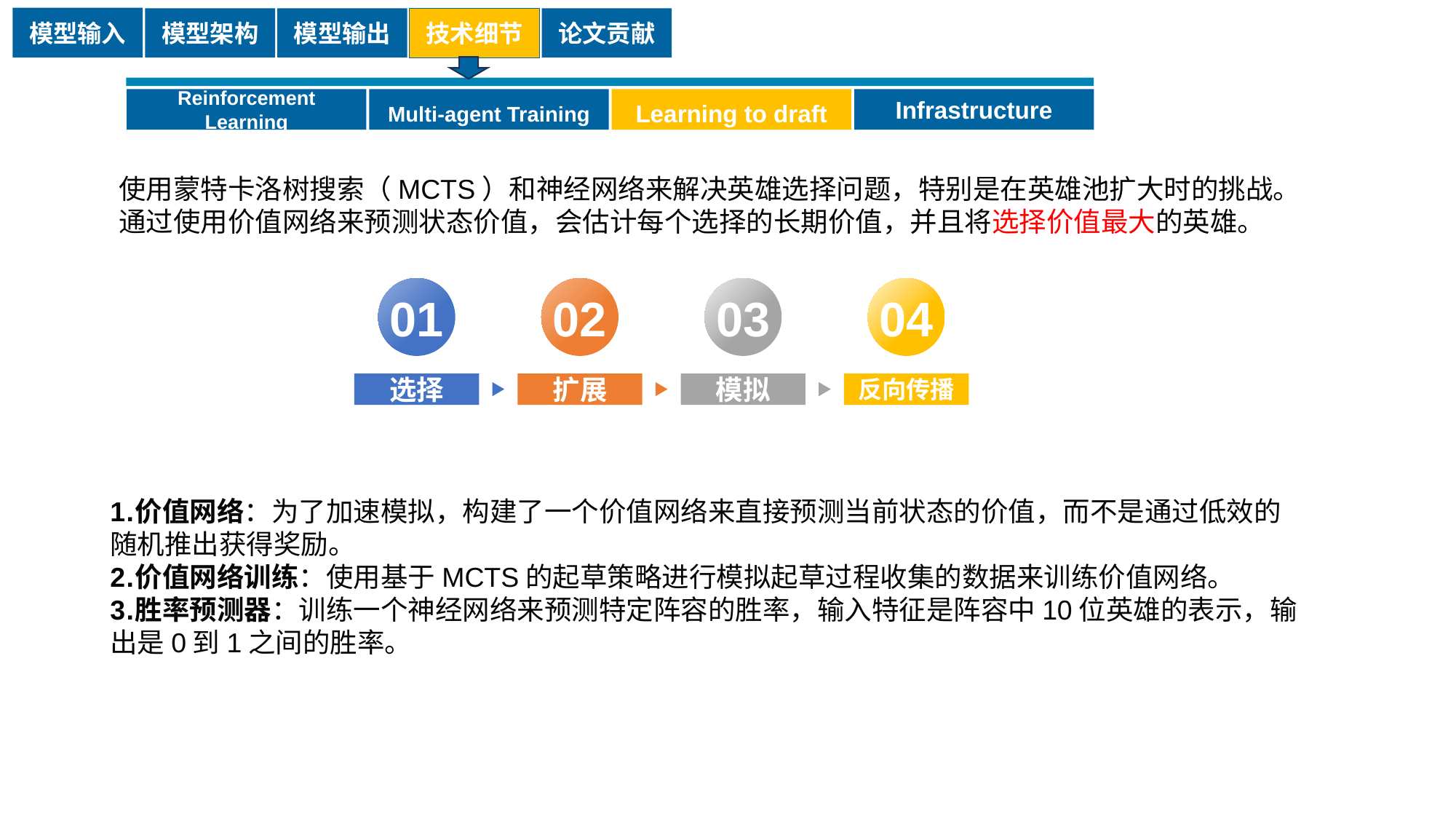

模型输入
模型架构
模型输出
技术细节
论文贡献

Reinforcement Learning

Multi-agent Training

Learning to draft

Infrastructure
使用蒙特卡洛树搜索（MCTS）和神经网络来解决英雄选择问题，特别是在英雄池扩大时的挑战。通过使用价值网络来预测状态价值，会估计每个选择的长期价值，并且将选择价值最大的英雄。
01
选择
02
扩展

03
模拟

04
反向传播

价值网络：为了加速模拟，构建了一个价值网络来直接预测当前状态的价值，而不是通过低效的随机推出获得奖励。
价值网络训练：使用基于MCTS的起草策略进行模拟起草过程收集的数据来训练价值网络。
胜率预测器：训练一个神经网络来预测特定阵容的胜率，输入特征是阵容中10位英雄的表示，输出是0到1之间的胜率。